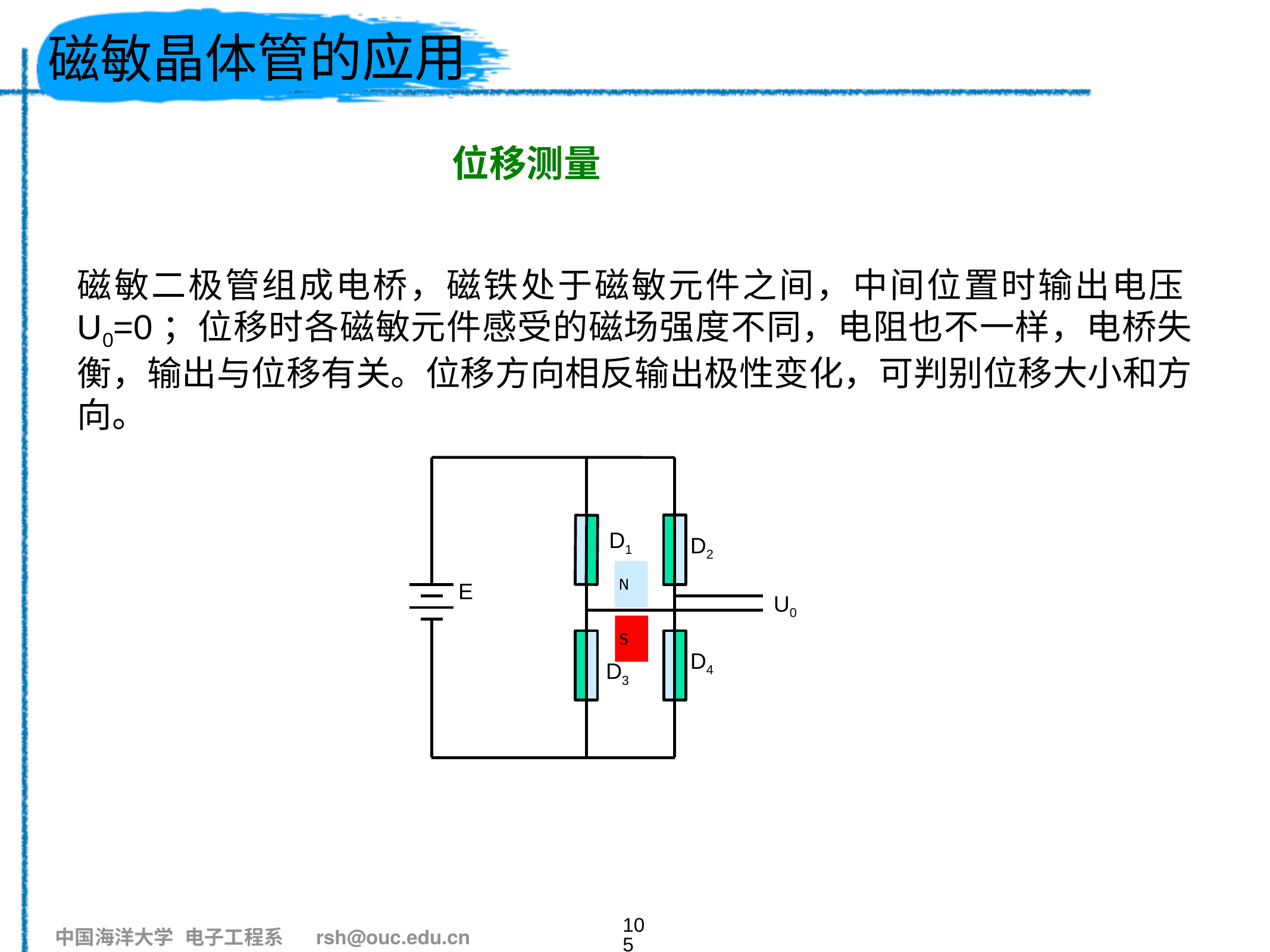

# 磁敏晶体管的应用
位移测量
磁敏二极管组成电桥，磁铁处于磁敏元件之间，中间位置时输出电压U0=0；位移时各磁敏元件感受的磁场强度不同，电阻也不一样，电桥失衡，输出与位移有关。位移方向相反输出极性变化，可判别位移大小和方向。

D1
D2

N

S
E

D4
D3

U0
105